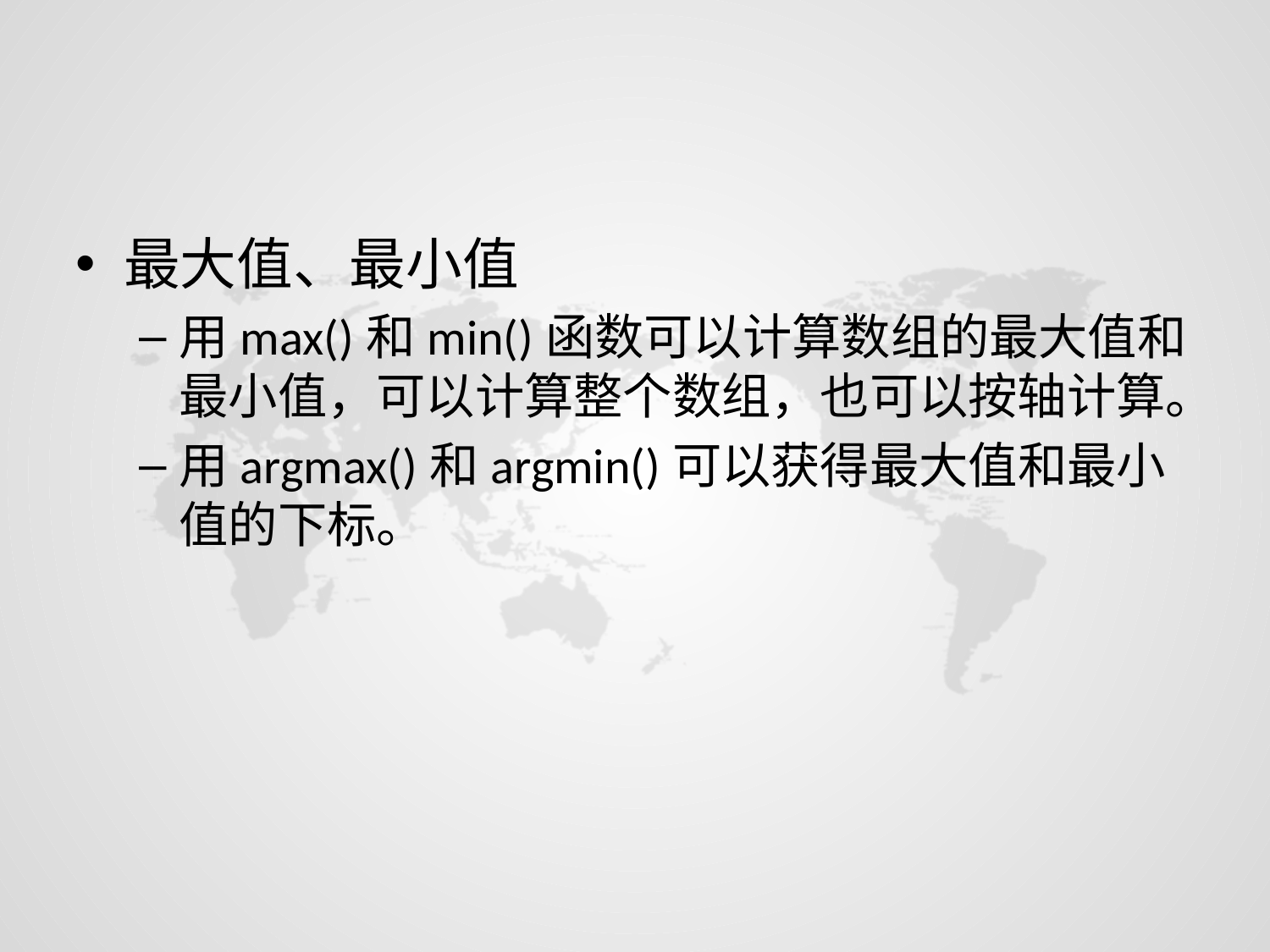

#
最大值、最小值
用max()和min()函数可以计算数组的最大值和最小值，可以计算整个数组，也可以按轴计算。
用argmax()和argmin()可以获得最大值和最小值的下标。